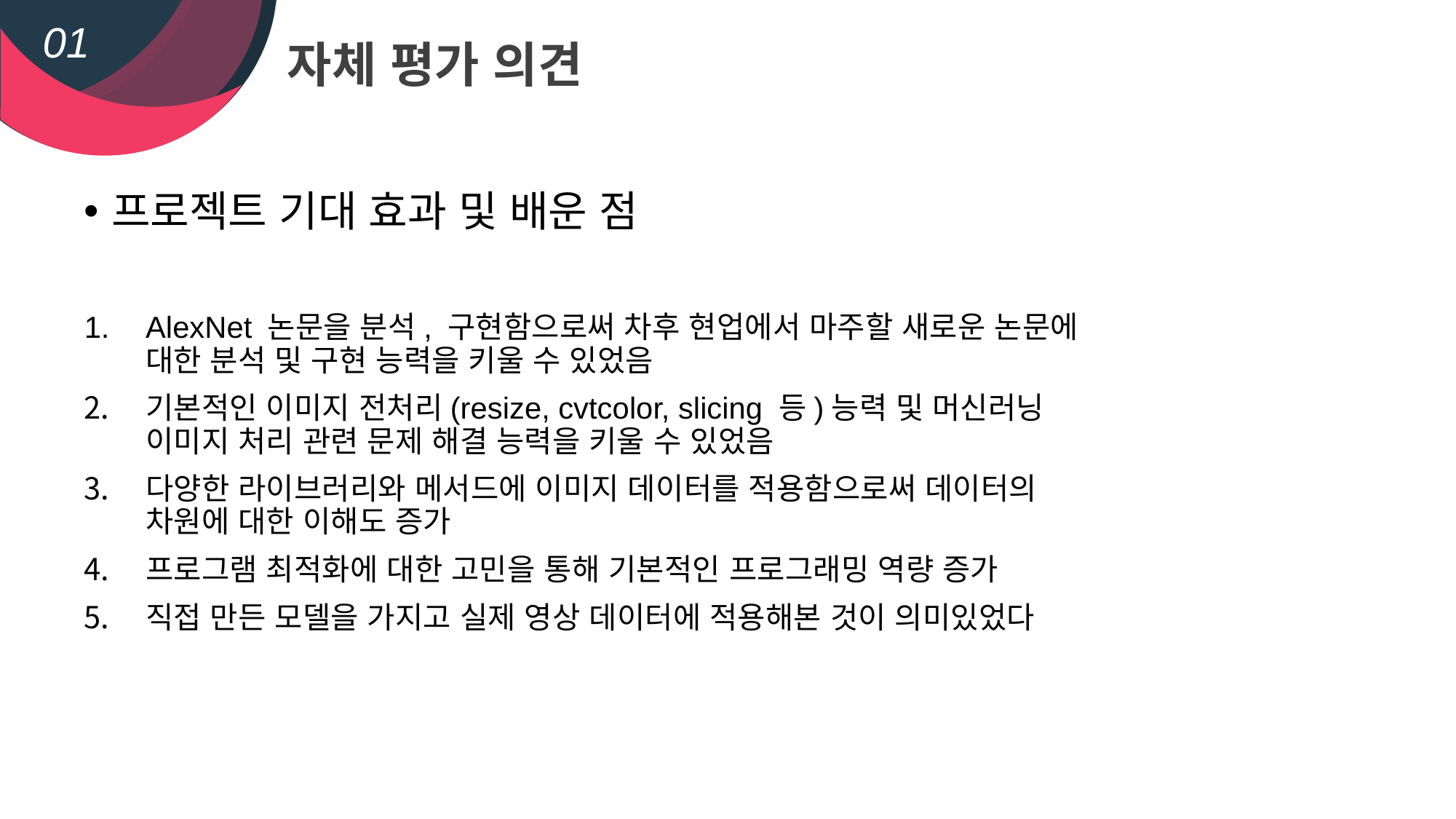

01
자체 평가 의견
프로젝트 기대 효과 및 배운 점

AlexNet 논문을 분석, 구현함으로써 차후 현업에서 마주할 새로운 논문에 대한 분석 및 구현 능력을 키울 수 있었음
기본적인 이미지 전처리(resize, cvtcolor, slicing 등)능력 및 머신러닝 이미지 처리 관련 문제 해결 능력을 키울 수 있었음
다양한 라이브러리와 메서드에 이미지 데이터를 적용함으로써 데이터의 차원에 대한 이해도 증가
프로그램 최적화에 대한 고민을 통해 기본적인 프로그래밍 역량 증가
직접 만든 모델을 가지고 실제 영상 데이터에 적용해본 것이 의미있었다